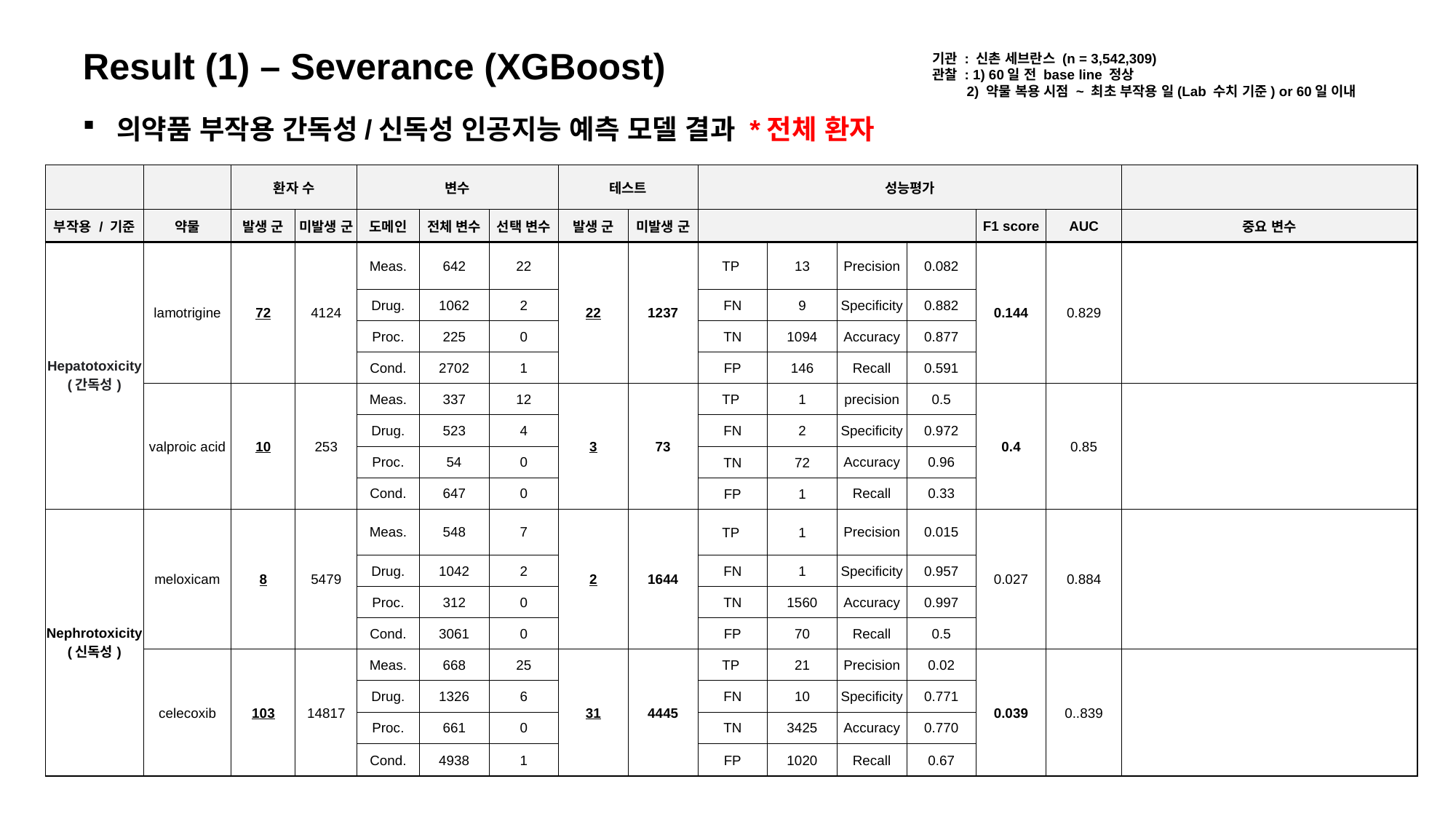

Result (1) – Severance (XGBoost)
기관 : 신촌 세브란스 (n = 3,542,309)
관찰 : 1) 60일 전 base line 정상
         2) 약물 복용 시점 ~ 최초 부작용 일(Lab 수치 기준) or 60일 이내
의약품 부작용 간독성/신독성 인공지능 예측 모델 결과 *전체 환자
|  |  | 환자 수 |  | 변수 |  |  | 테스트 |  | 성능평가 |  |  |  |  |  |  |
| --- | --- | --- | --- | --- | --- | --- | --- | --- | --- | --- | --- | --- | --- | --- | --- |
| 부작용 / 기준 | 약물 | 발생 군 | 미발생 군 | 도메인 | 전체 변수 | 선택 변수 | 발생 군 | 미발생 군 |  |  |  |  | F1 score | AUC | 중요 변수 |
| Hepatotoxicity (간독성) | lamotrigine | 72 | 4124 | Meas. | 642 | 22 | 22 | 1237 | TP | 13 | Precision | 0.082 | 0.144 | 0.829 |  |
|  |  |  |  | Drug. | 1062 | 2 |  |  | FN | 9 | Specificity | 0.882 |  |  |  |
|  |  |  |  | Proc. | 225 | 0 |  |  | TN | 1094 | Accuracy | 0.877 |  |  |  |
|  |  |  |  | Cond. | 2702 | 1 |  |  | FP | 146 | Recall | 0.591 |  |  |  |
|  | valproic acid | 10 | 253 | Meas. | 337 | 12 | 3 | 73 | TP | 1 | precision | 0.5 | 0.4 | 0.85 |  |
|  |  |  |  | Drug. | 523 | 4 |  |  | FN | 2 | Specificity | 0.972 |  |  |  |
|  |  |  |  | Proc. | 54 | 0 |  |  | TN | 72 | Accuracy | 0.96 |  |  |  |
|  |  |  |  | Cond. | 647 | 0 |  |  | FP | 1 | Recall | 0.33 |  |  |  |
| Nephrotoxicity (신독성) | meloxicam | 8 | 5479 | Meas. | 548 | 7 | 2 | 1644 | TP | 1 | Precision | 0.015 | 0.027 | 0.884 |  |
|  |  |  |  | Drug. | 1042 | 2 |  |  | FN | 1 | Specificity | 0.957 |  |  |  |
|  |  |  |  | Proc. | 312 | 0 |  |  | TN | 1560 | Accuracy | 0.997 |  |  |  |
|  |  |  |  | Cond. | 3061 | 0 |  |  | FP | 70 | Recall | 0.5 |  |  |  |
|  | celecoxib | 103 | 14817 | Meas. | 668 | 25 | 31 | 4445 | TP | 21 | Precision | 0.02 | 0.039 | 0..839 |  |
|  |  |  |  | Drug. | 1326 | 6 |  |  | FN | 10 | Specificity | 0.771 |  |  |  |
|  |  |  |  | Proc. | 661 | 0 |  |  | TN | 3425 | Accuracy | 0.770 |  |  |  |
|  |  |  |  | Cond. | 4938 | 1 |  |  | FP | 1020 | Recall | 0.67 |  |  |  |